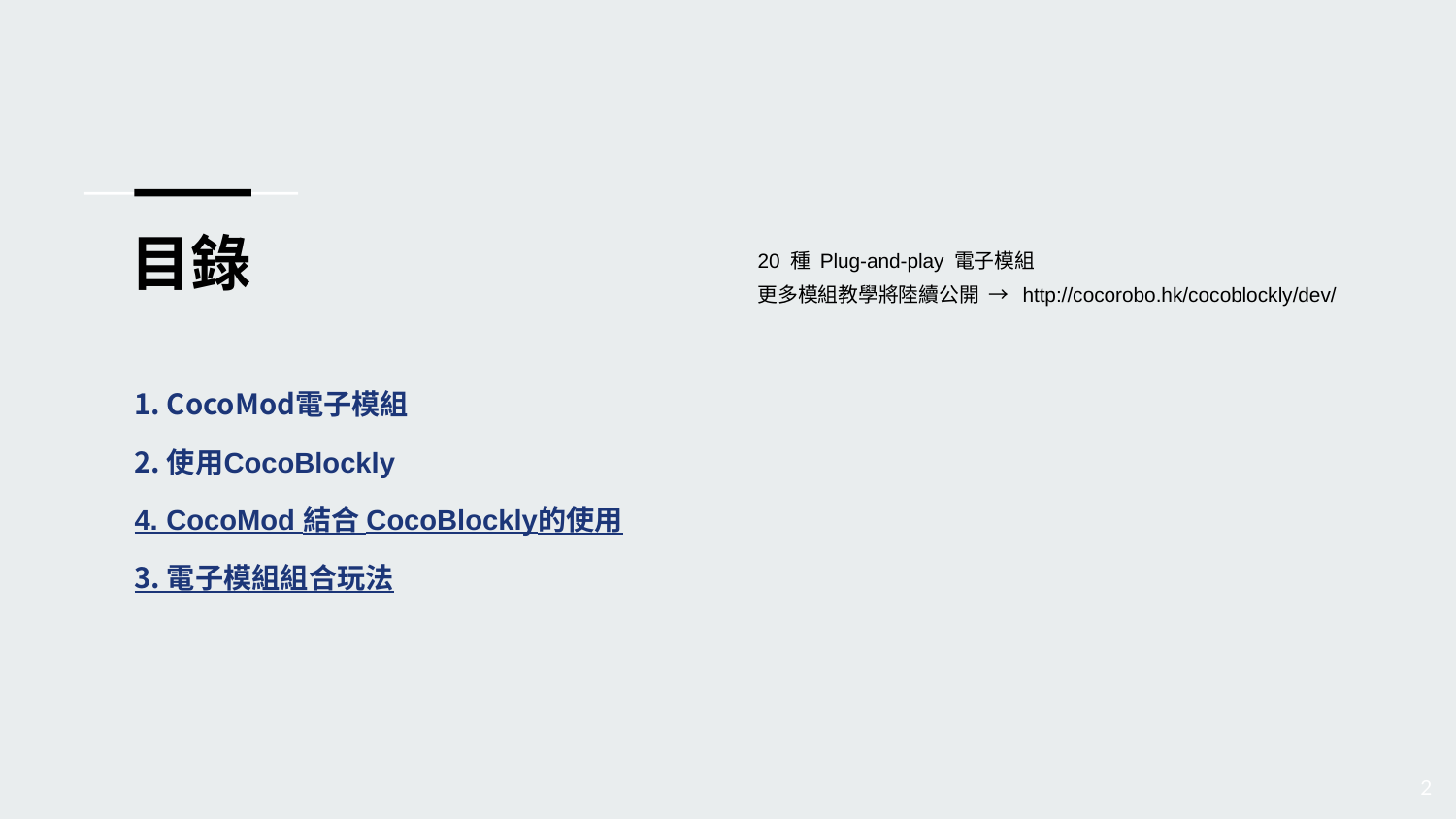

20 種 Plug-and-play 電子模組
更多模組教學將陸續公開  →  http://cocorobo.hk/cocoblockly/dev/
# 目錄
1. CocoMod電子模組
2. 使用CocoBlockly
4. CocoMod 結合 CocoBlockly的使用
3. 電子模組組合玩法

2